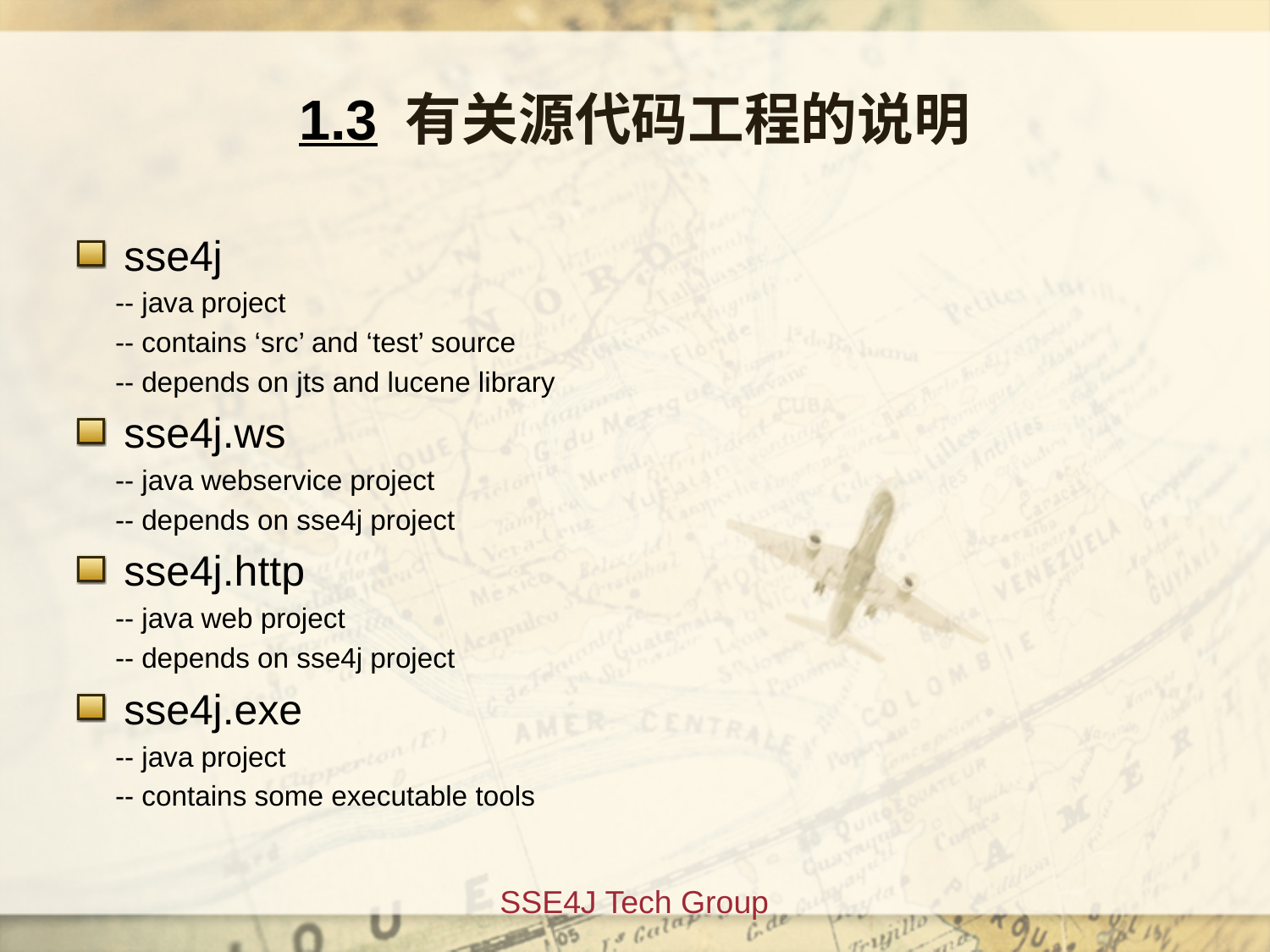

# 1.3 有关源代码工程的说明
sse4j
     -- java project
     -- contains ‘src’ and ‘test’ source
     -- depends on jts and lucene library
sse4j.ws
     -- java webservice project
     -- depends on sse4j project
sse4j.http
     -- java web project
     -- depends on sse4j project
sse4j.exe
     -- java project
     -- contains some executable tools